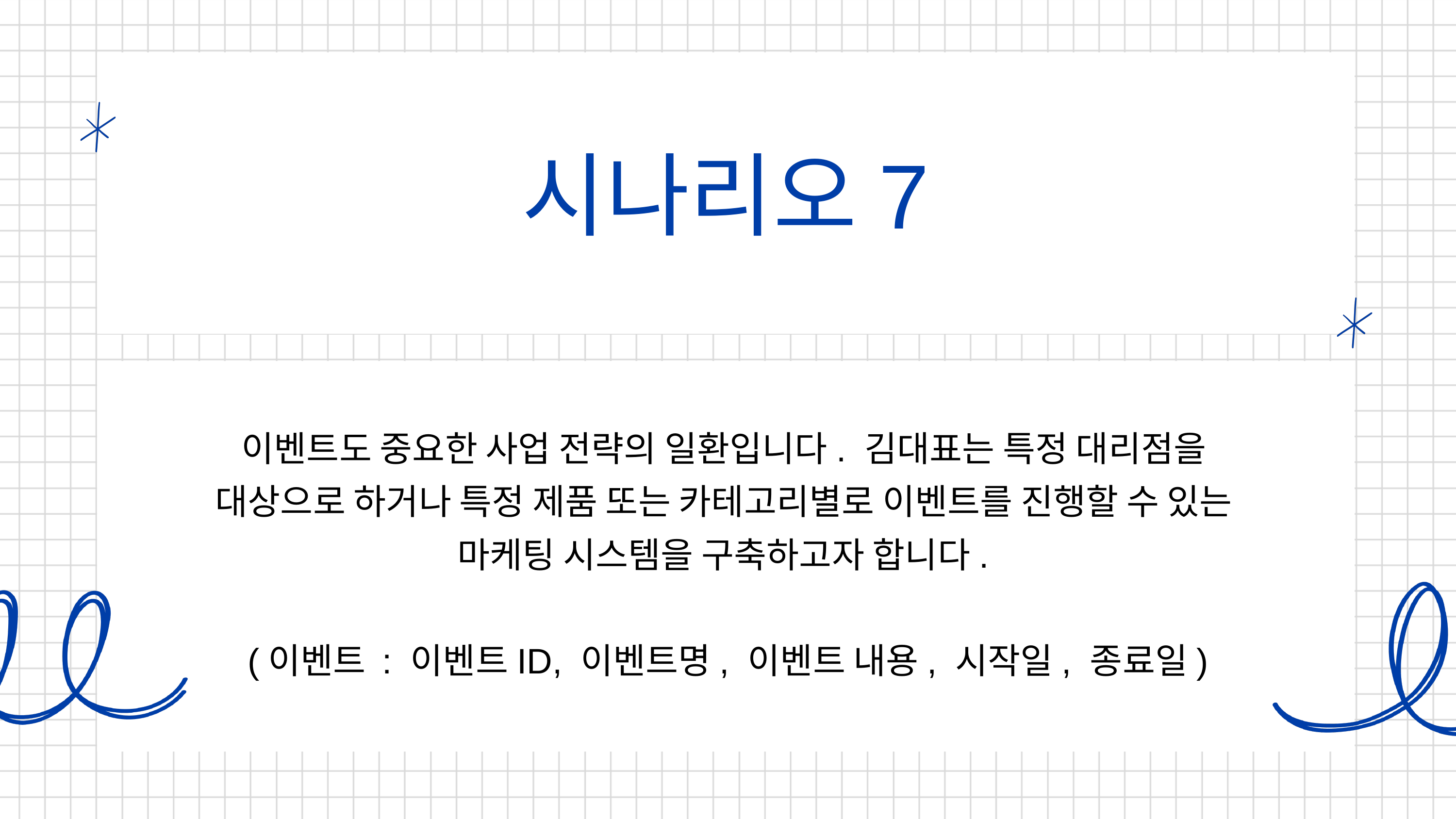

시나리오7

이벤트도 중요한 사업 전략의 일환입니다. 김대표는 특정 대리점을
대상으로 하거나 특정 제품 또는 카테고리별로 이벤트를 진행할 수 있는
마케팅 시스템을 구축하고자 합니다.

(이벤트 : 이벤트ID, 이벤트명, 이벤트 내용, 시작일, 종료일)